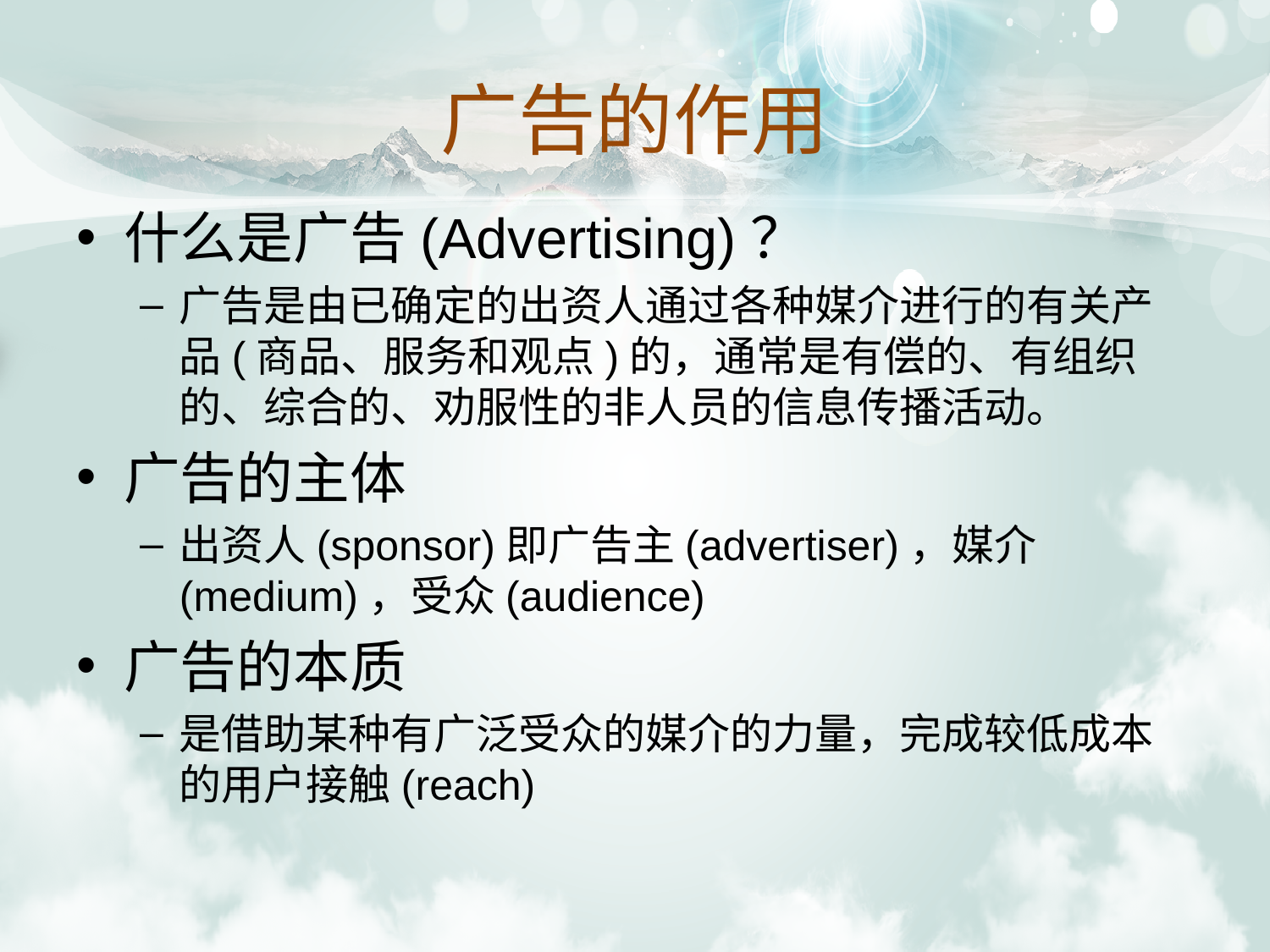

# 广告的作用
什么是广告(Advertising)？
广告是由已确定的出资人通过各种媒介进行的有关产品(商品、服务和观点)的，通常是有偿的、有组织的、综合的、劝服性的非人员的信息传播活动。
广告的主体
出资人(sponsor)即广告主(advertiser)，媒介(medium)，受众(audience)
广告的本质
是借助某种有广泛受众的媒介的力量，完成较低成本的用户接触(reach)